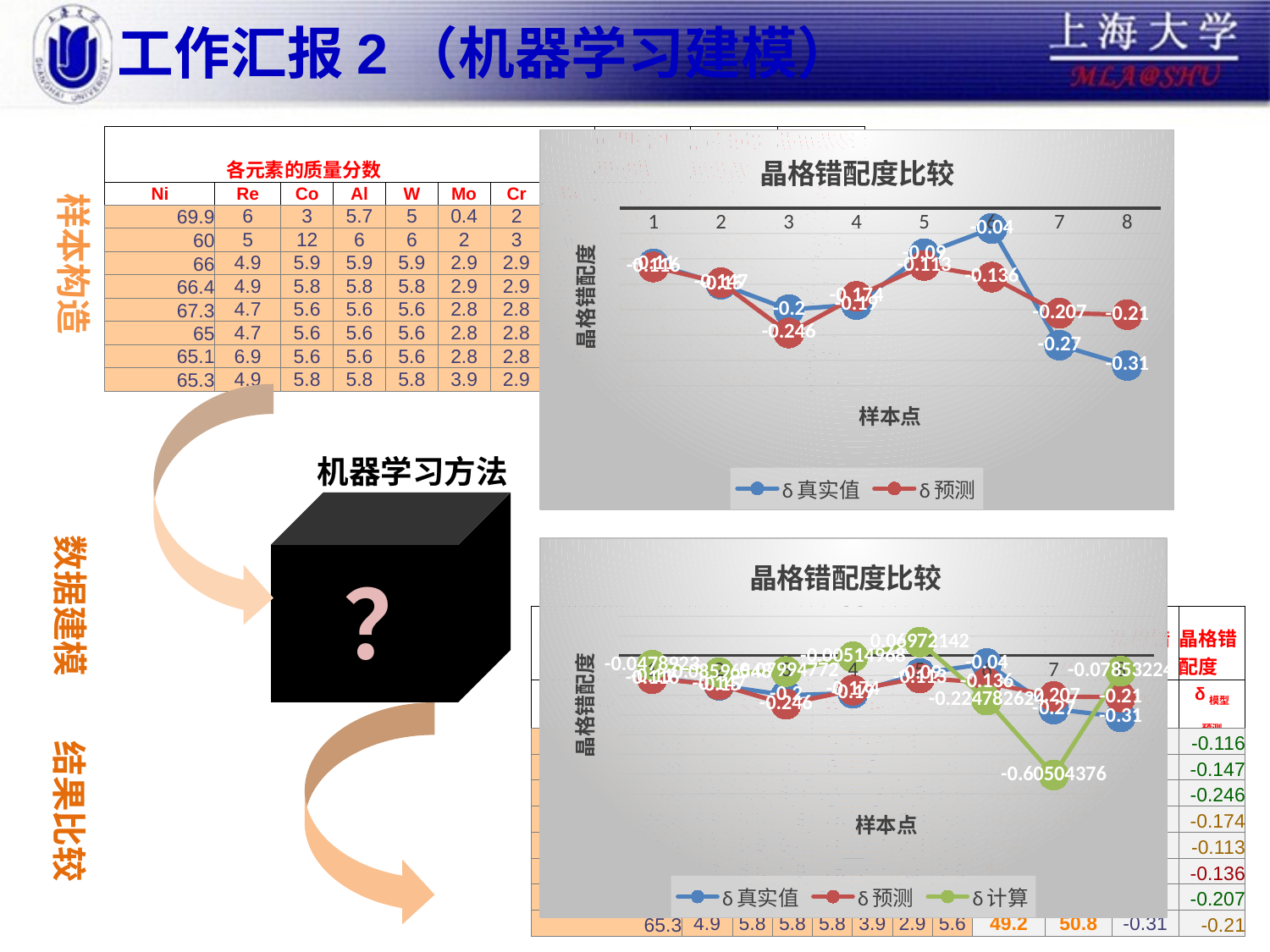

# 工作汇报2（机器学习建模）
| 各元素的质量分数 |  |  |  |  |  |  |  | γ'相的体积分数 | γ相的体积分数 | 晶格错配度 |
| --- | --- | --- | --- | --- | --- | --- | --- | --- | --- | --- |
| Ni | Re | Co | Al | W | Mo | Cr | Ta | Vγ' | Vγ | δ |
| 69.9 | 6 | 3 | 5.7 | 5 | 0.4 | 2 | 8 | 55.27 | 44.73 | -0.11 |
| 60 | 5 | 12 | 6 | 6 | 2 | 3 | 6 | 57.97 | 42.03 | -0.15 |
| 66 | 4.9 | 5.9 | 5.9 | 5.9 | 2.9 | 2.9 | 5.6 | 49.29 | 50.72 | -0.2 |
| 66.4 | 4.9 | 5.8 | 5.8 | 5.8 | 2.9 | 2.9 | 5.5 | 51.84 | 48.16 | -0.19 |
| 67.3 | 4.7 | 5.6 | 5.6 | 5.6 | 2.8 | 2.8 | 5.6 | 56.28 | 43.72 | -0.09 |
| 65 | 4.7 | 5.6 | 5.6 | 5.6 | 2.8 | 2.8 | 7.9 | 53.02 | 46.98 | -0.04 |
| 65.1 | 6.9 | 5.6 | 5.6 | 5.6 | 2.8 | 2.8 | 5.6 | 46.06 | 53.94 | -0.27 |
| 65.3 | 4.9 | 5.8 | 5.8 | 5.8 | 3.9 | 2.9 | 5.6 | 49.2 | 50.8 | -0.31 |

### Chart: 晶格错配度比较

| Category | δ真实值 | δ预测 |
|---|---|---|
样本构造

机器学习方法

？
数据建模

### Chart: 晶格错配度比较

| Category | δ真实值 | δ预测 | δ计算 |
|---|---|---|---|
| 各元素的质量分数 |  |  |  |  |  |  |  | γ‘相 | γ相 | 晶格错配度 | 晶格错配度 |
| --- | --- | --- | --- | --- | --- | --- | --- | --- | --- | --- | --- |
| Ni | Re | Co | Al | W | Mo | Cr | Ta | Vγ' | Vγ | δ | δ模型 预测 |
| 69.9 | 6 | 3 | 5.7 | 5 | 0.4 | 2 | 8 | 55.27 | 44.73 | -0.11 | -0.116 |
| 60 | 5 | 12 | 6 | 6 | 2 | 3 | 6 | 57.97 | 42.03 | -0.15 | -0.147 |
| 66 | 4.9 | 5.9 | 5.9 | 5.9 | 2.9 | 2.9 | 5.6 | 49.29 | 50.72 | -0.2 | -0.246 |
| 66.4 | 4.9 | 5.8 | 5.8 | 5.8 | 2.9 | 2.9 | 5.5 | 51.84 | 48.16 | -0.19 | -0.174 |
| 67.3 | 4.7 | 5.6 | 5.6 | 5.6 | 2.8 | 2.8 | 5.6 | 56.28 | 43.72 | -0.09 | -0.113 |
| 65 | 4.7 | 5.6 | 5.6 | 5.6 | 2.8 | 2.8 | 7.9 | 53.02 | 46.98 | -0.04 | -0.136 |
| 65.1 | 6.9 | 5.6 | 5.6 | 5.6 | 2.8 | 2.8 | 5.6 | 46.06 | 53.94 | -0.27 | -0.207 |
| 65.3 | 4.9 | 5.8 | 5.8 | 5.8 | 3.9 | 2.9 | 5.6 | 49.2 | 50.8 | -0.31 | -0.21 |

结果比较